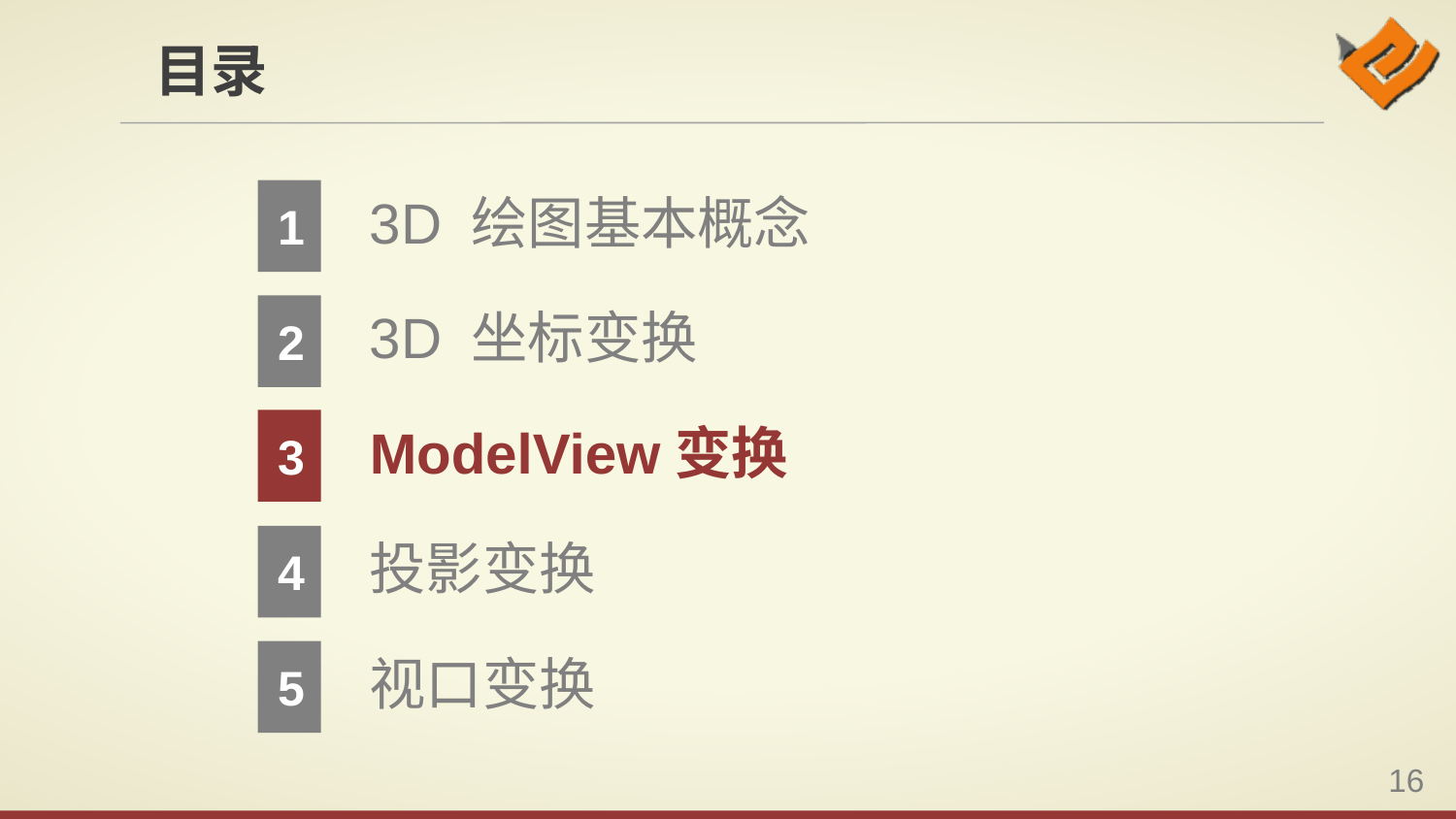

1
3D 绘图基本概念

2
3D 坐标变换

3
ModelView变换

4
投影变换

5
视口变换